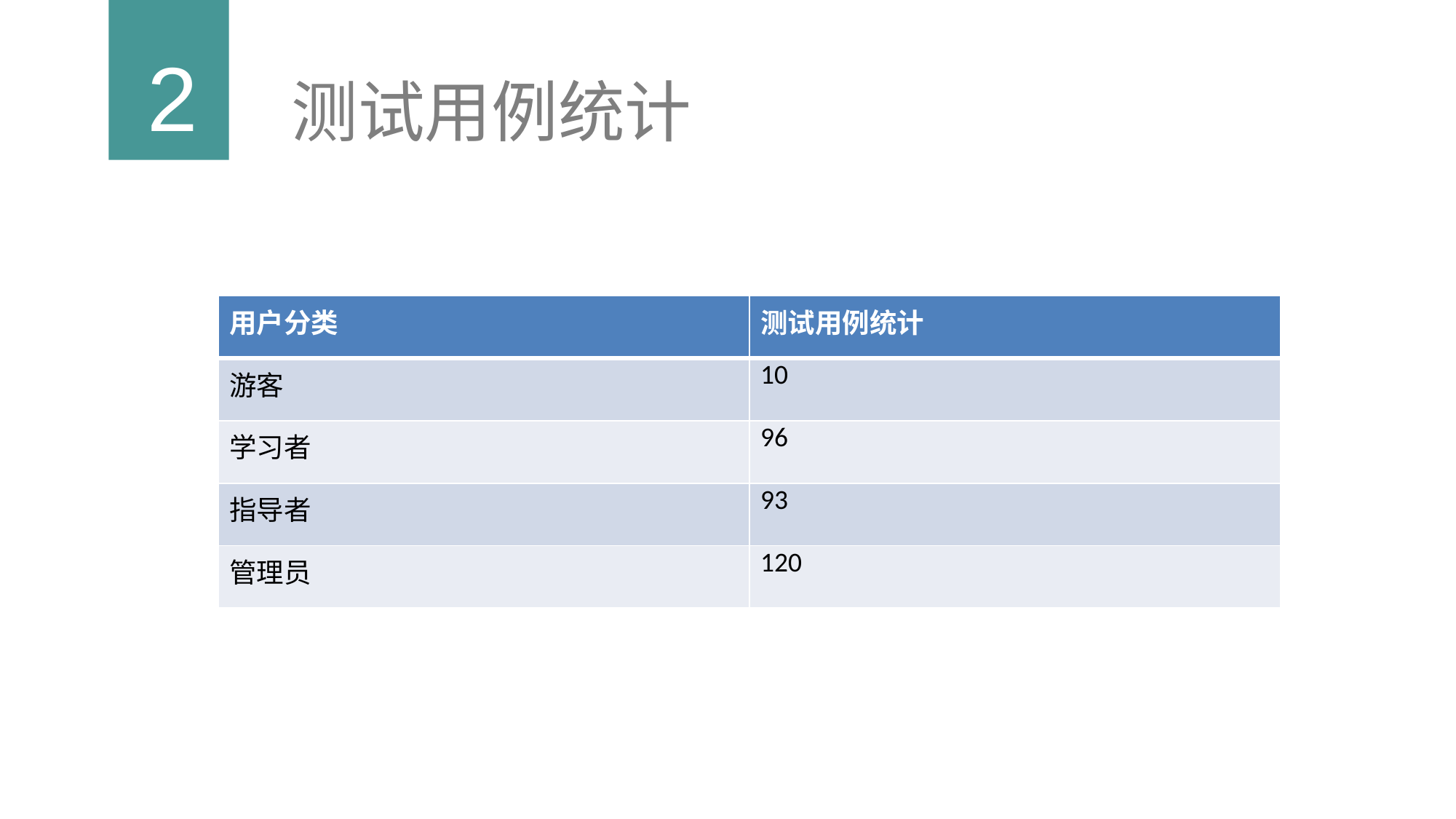

2
测试用例统计
| 用户分类 | 测试用例统计 |
| --- | --- |
| 游客 | 10 |
| 学习者 | 96 |
| 指导者 | 93 |
| 管理员 | 120 |